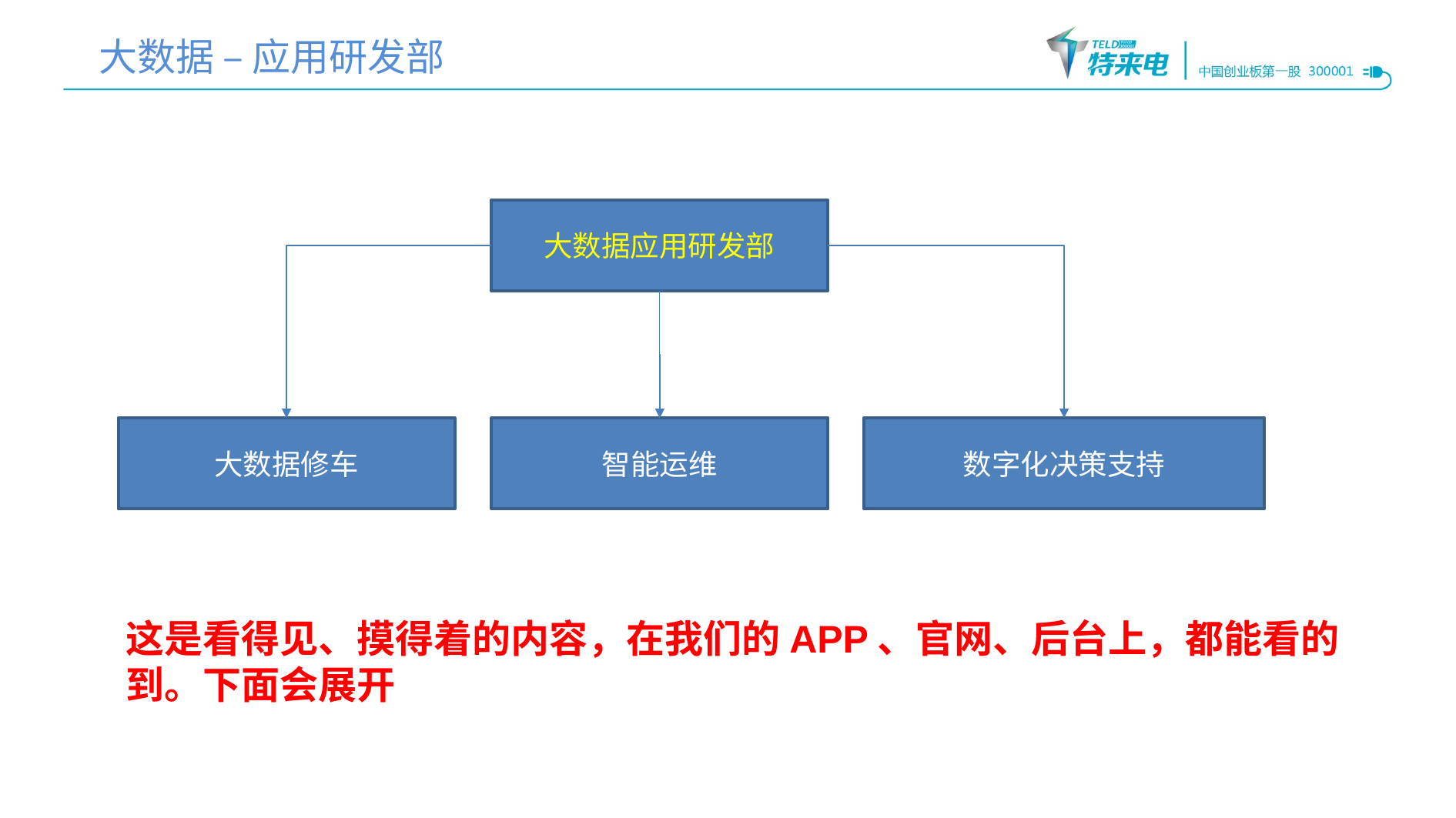

大数据 – 应用研发部
大数据应用研发部
大数据修车
智能运维
数字化决策支持
这是看得见、摸得着的内容，在我们的APP、官网、后台上，都能看的到。下面会展开